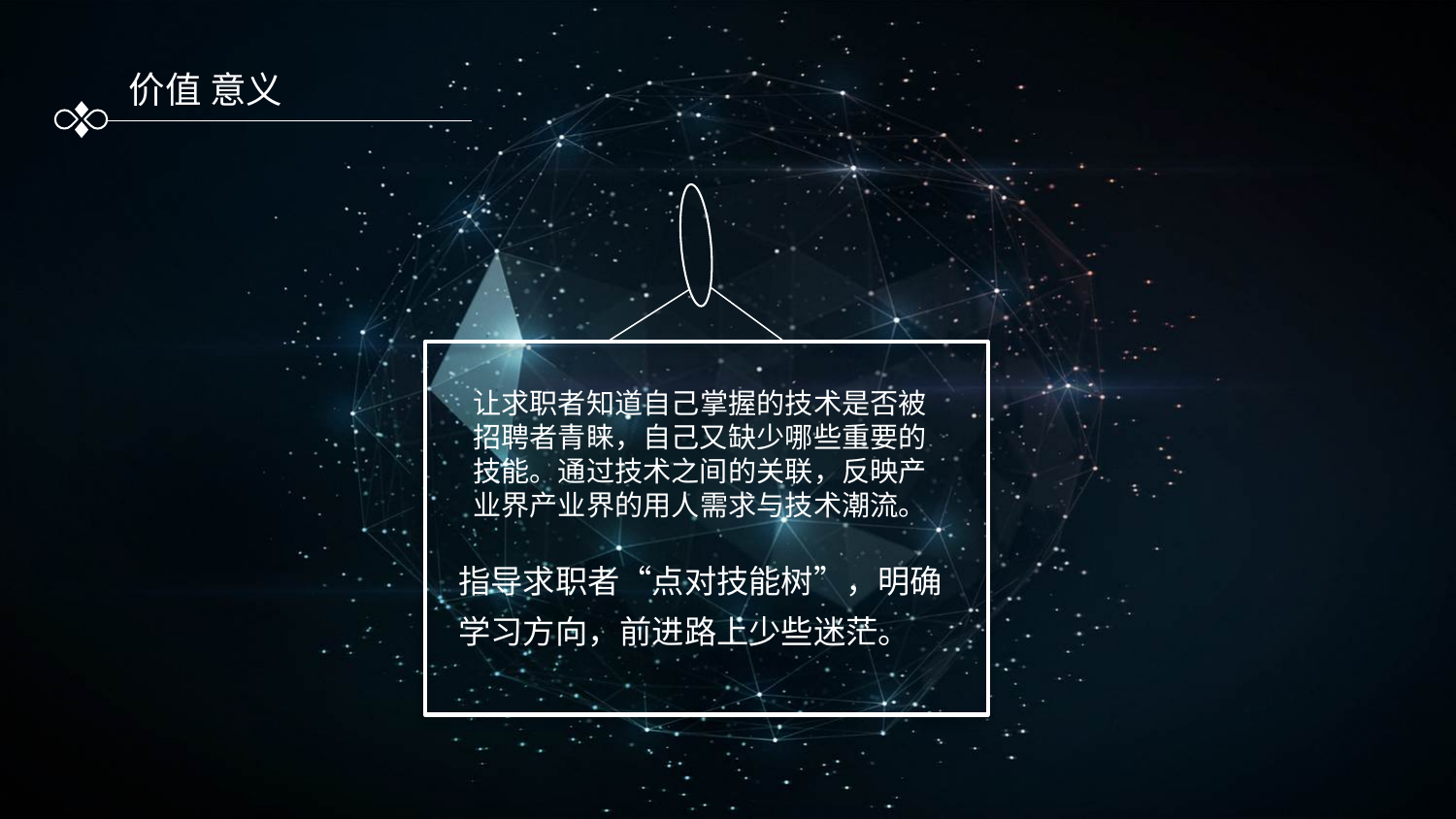

价值 意义

让求职者知道自己掌握的技术是否被招聘者青睐，自己又缺少哪些重要的技能。通过技术之间的关联，反映产业界产业界的用人需求与技术潮流。
指导求职者“点对技能树”，明确学习方向，前进路上少些迷茫。